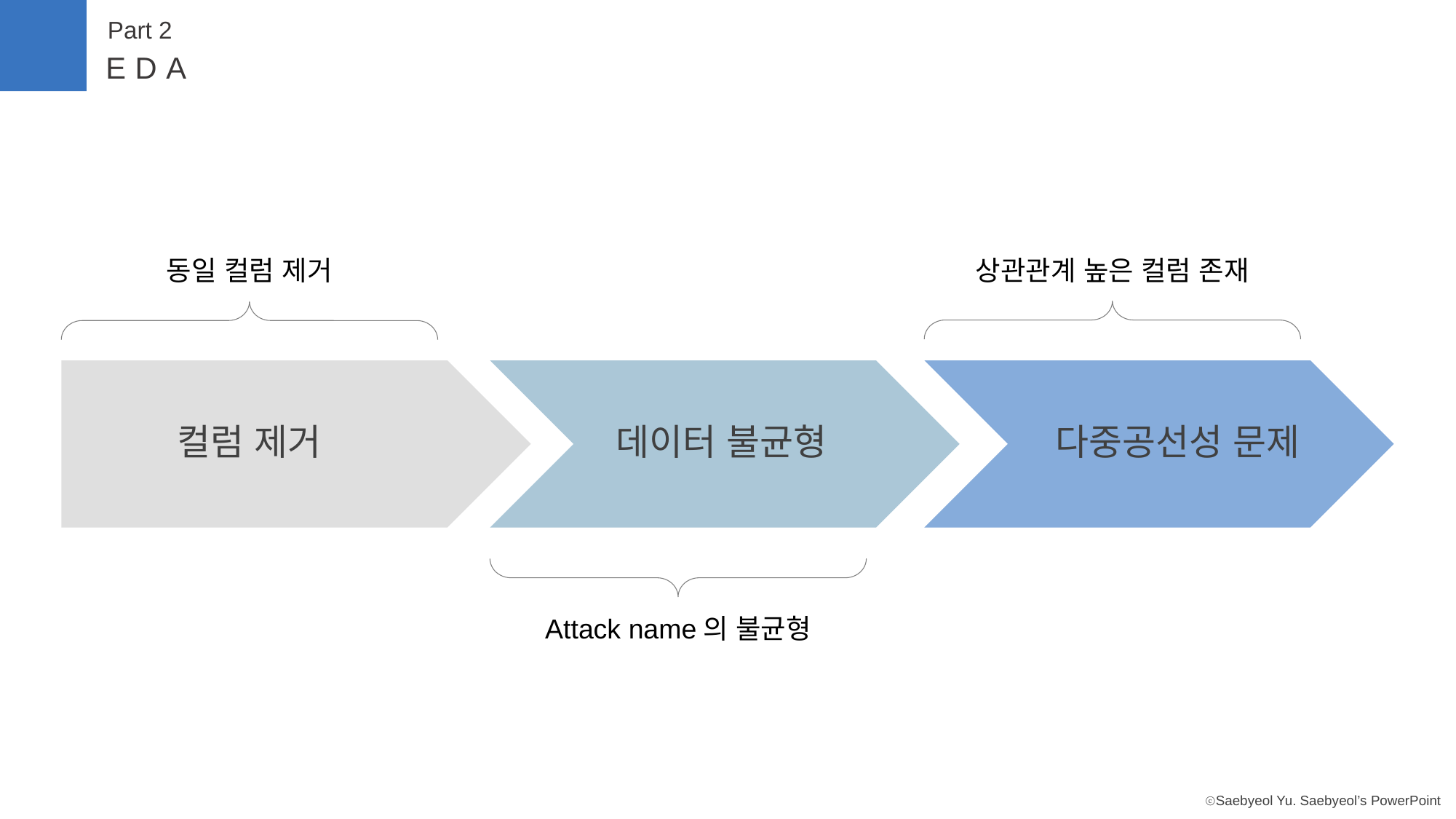

Part 2
EDA

동일 컬럼 제거
상관관계 높은 컬럼 존재

컬럼 제거
다중공선성 문제
데이터 불균형
Attack name의 불균형